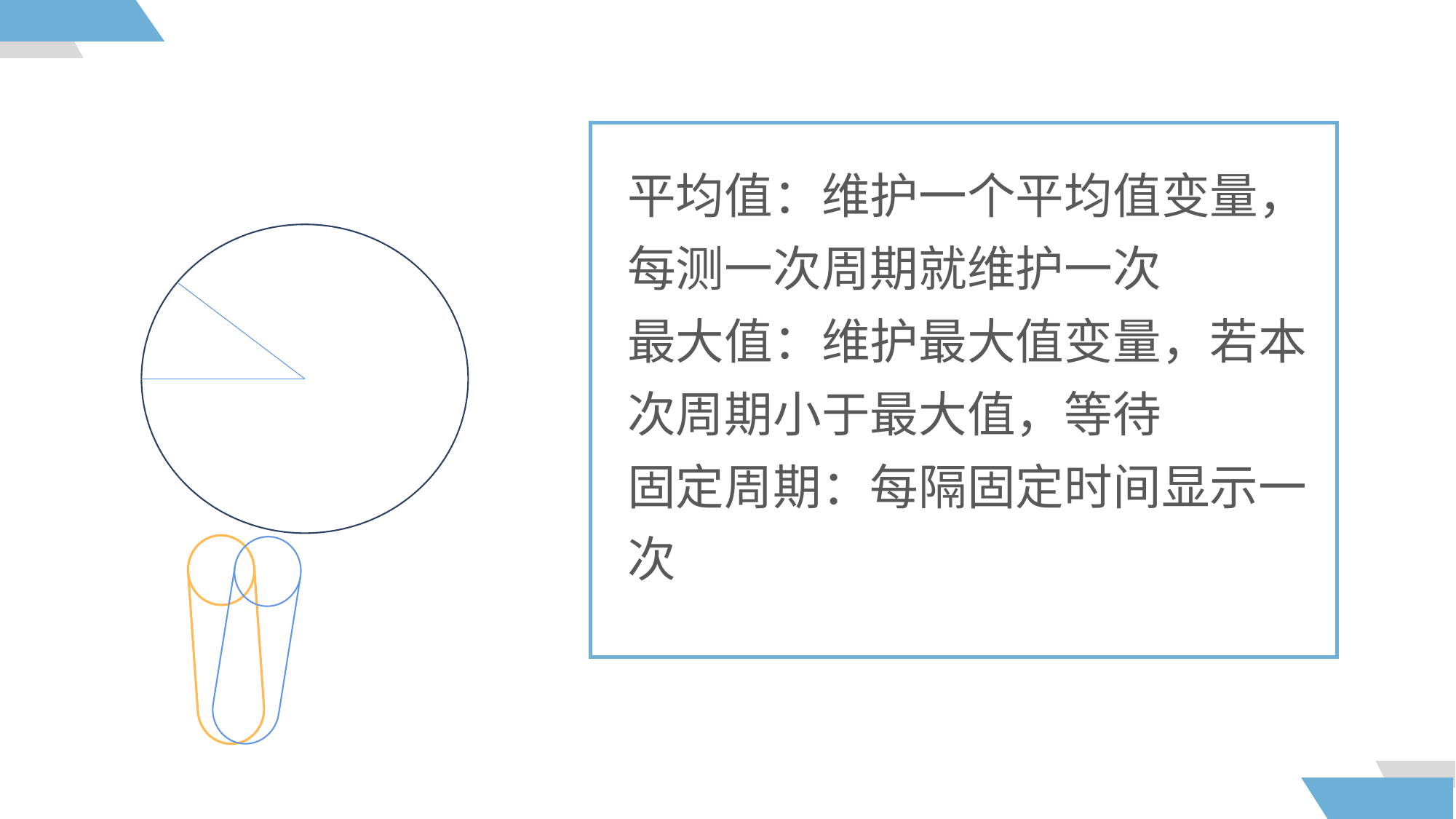

平均值：维护一个平均值变量，每测一次周期就维护一次
最大值：维护最大值变量，若本次周期小于最大值，等待
固定周期：每隔固定时间显示一次